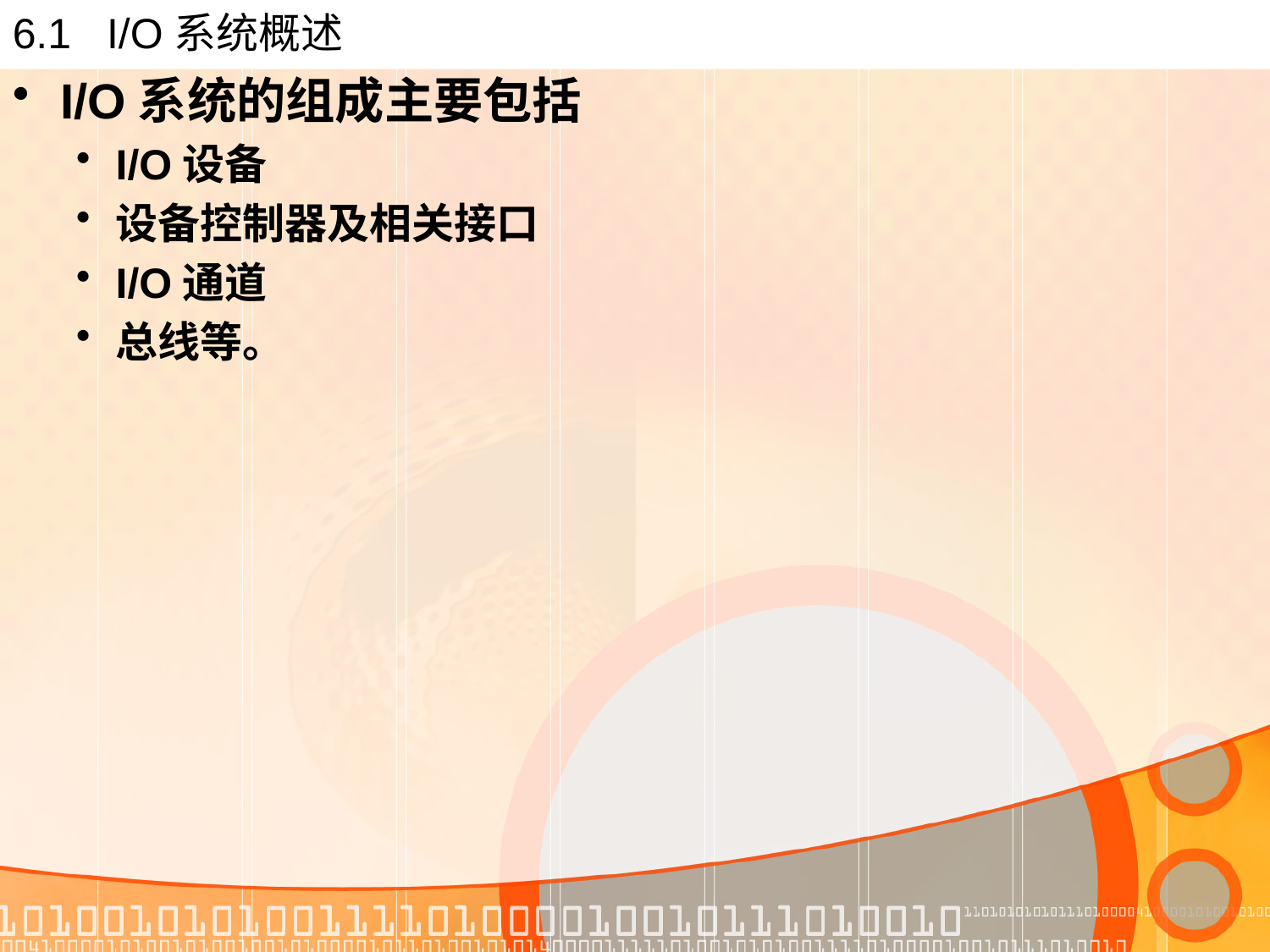

# 6.1   I/O系统概述
I/O系统的组成主要包括
I/O设备
设备控制器及相关接口
I/O通道
总线等。